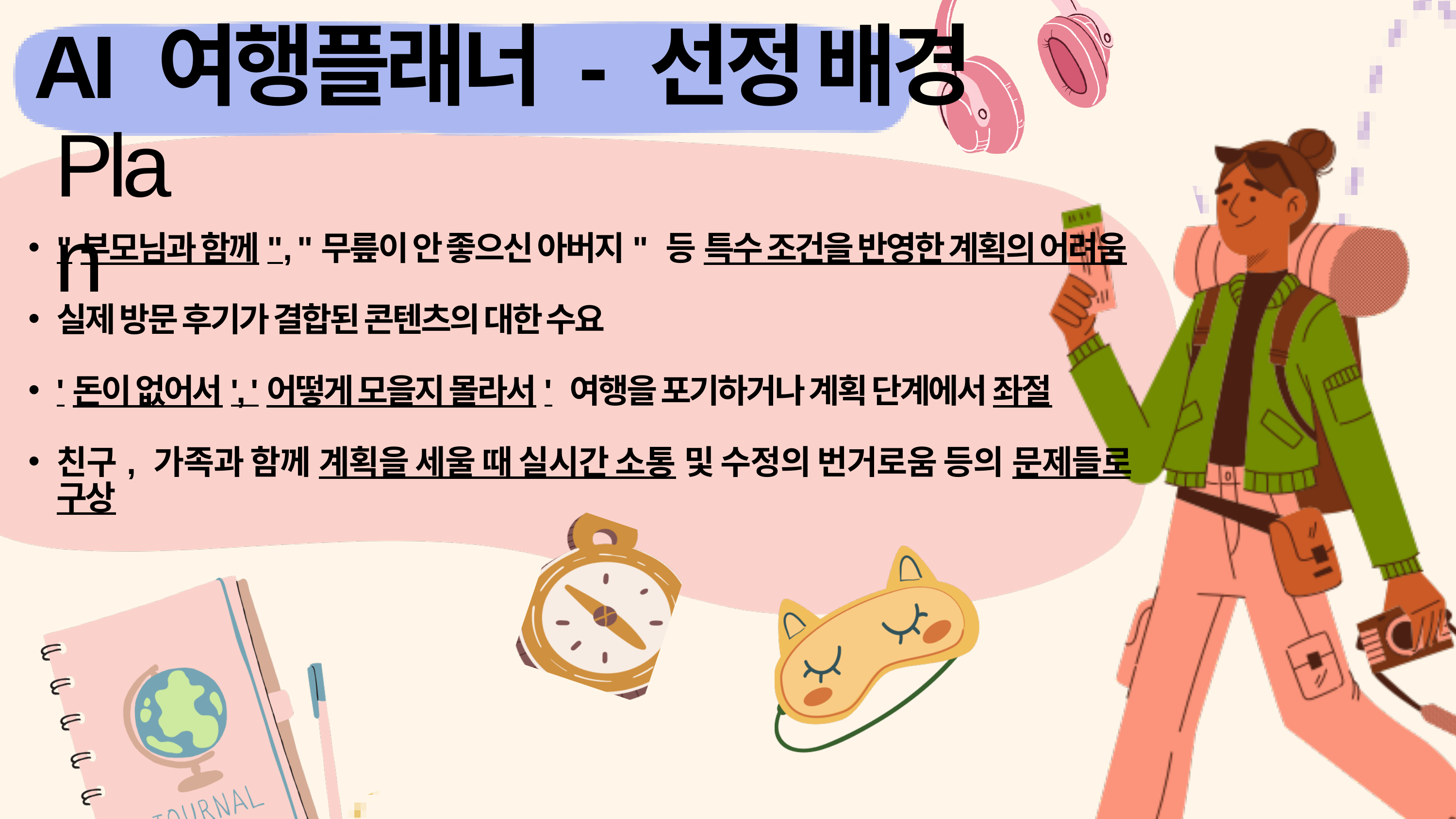

AI 여행플래너 - 선정 배경

Plan

"부모님과 함께", "무릎이 안 좋으신 아버지" 등 특수 조건을 반영한 계획의 어려움

실제 방문 후기가 결합된 콘텐츠의 대한 수요

'돈이 없어서', '어떻게 모을지 몰라서' 여행을 포기하거나 계획 단계에서 좌절

친구, 가족과 함께 계획을 세울 때 실시간 소통 및 수정의 번거로움 등의 문제들로 구상